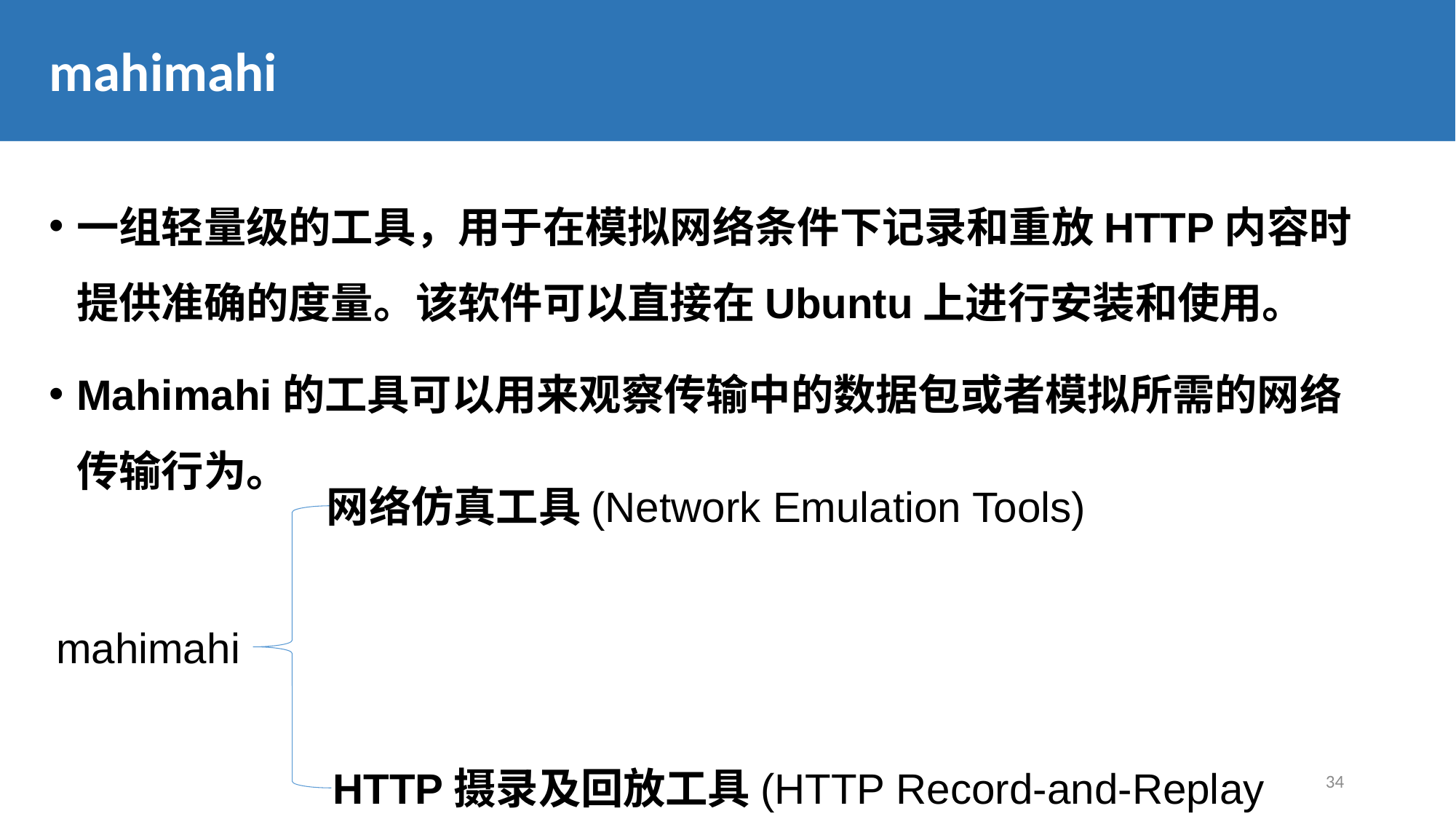

mahimahi
一组轻量级的工具，用于在模拟网络条件下记录和重放HTTP内容时提供准确的度量。该软件可以直接在Ubuntu上进行安装和使用。
Mahimahi的工具可以用来观察传输中的数据包或者模拟所需的网络传输行为。

网络仿真工具(Network Emulation Tools)

mahimahi
HTTP摄录及回放工具(HTTP Record-and-Replay Tools）
34